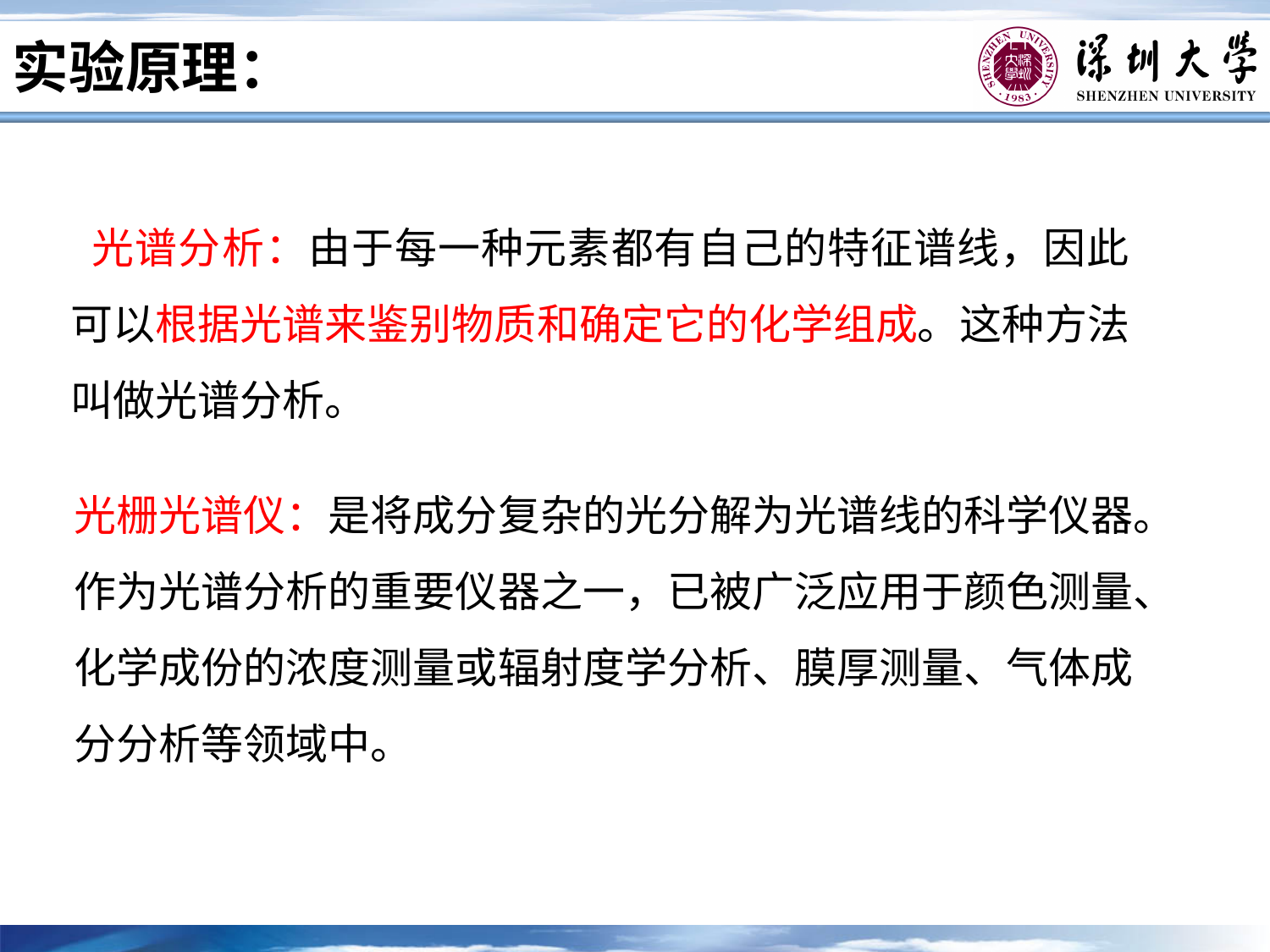

实验原理：
 光谱分析：由于每一种元素都有自己的特征谱线，因此可以根据光谱来鉴别物质和确定它的化学组成。这种方法叫做光谱分析。
光栅光谱仪：是将成分复杂的光分解为光谱线的科学仪器。作为光谱分析的重要仪器之一，已被广泛应用于颜色测量、化学成份的浓度测量或辐射度学分析、膜厚测量、气体成分分析等领域中。